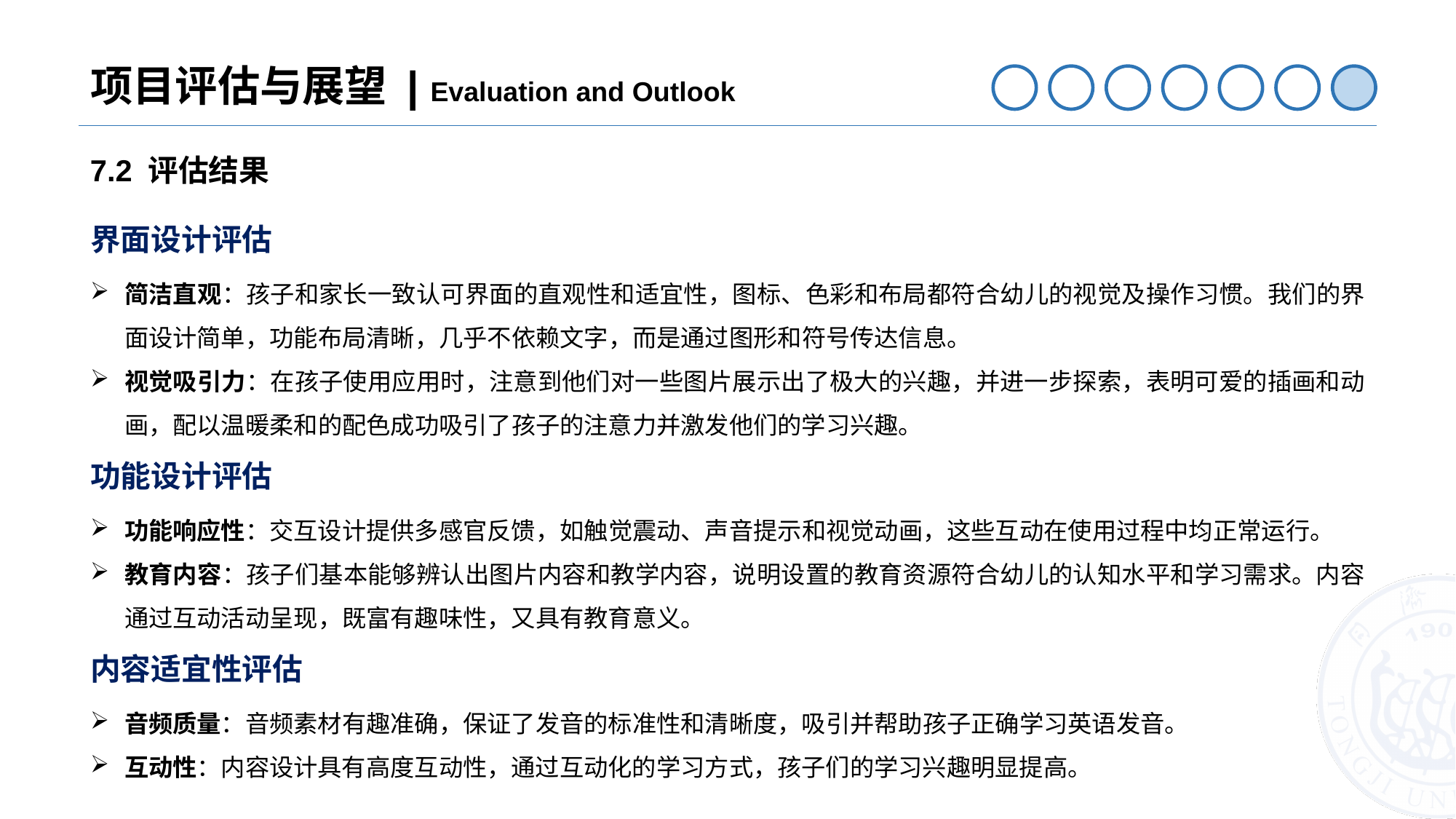

项目评估与展望 | Evaluation and Outlook

7.2 评估结果
界面设计评估
简洁直观：孩子和家长一致认可界面的直观性和适宜性，图标、色彩和布局都符合幼儿的视觉及操作习惯。我们的界面设计简单，功能布局清晰，几乎不依赖文字，而是通过图形和符号传达信息。
视觉吸引力：在孩子使用应用时，注意到他们对一些图片展示出了极大的兴趣，并进一步探索，表明可爱的插画和动画，配以温暖柔和的配色成功吸引了孩子的注意力并激发他们的学习兴趣。
功能设计评估
功能响应性：交互设计提供多感官反馈，如触觉震动、声音提示和视觉动画，这些互动在使用过程中均正常运行。
教育内容：孩子们基本能够辨认出图片内容和教学内容，说明设置的教育资源符合幼儿的认知水平和学习需求。内容通过互动活动呈现，既富有趣味性，又具有教育意义。
内容适宜性评估
音频质量：音频素材有趣准确，保证了发音的标准性和清晰度，吸引并帮助孩子正确学习英语发音。
互动性：内容设计具有高度互动性，通过互动化的学习方式，孩子们的学习兴趣明显提高。